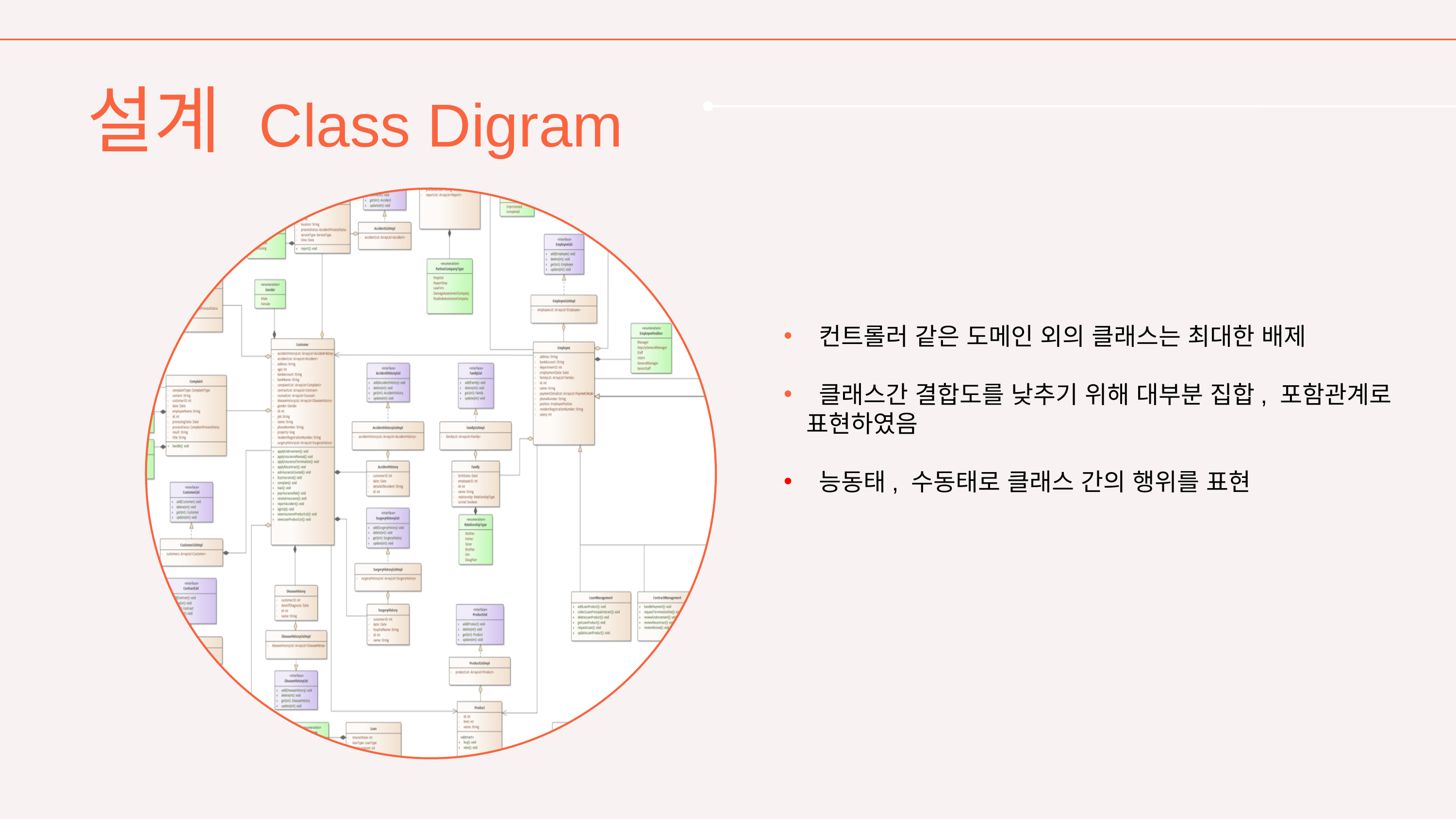

설계 Class Digram

 컨트롤러 같은 도메인 외의 클래스는 최대한 배제

 클래스간 결합도를 낮추기 위해 대부분 집합, 포함관계로 표현하였음
 능동태, 수동태로 클래스 간의 행위를 표현